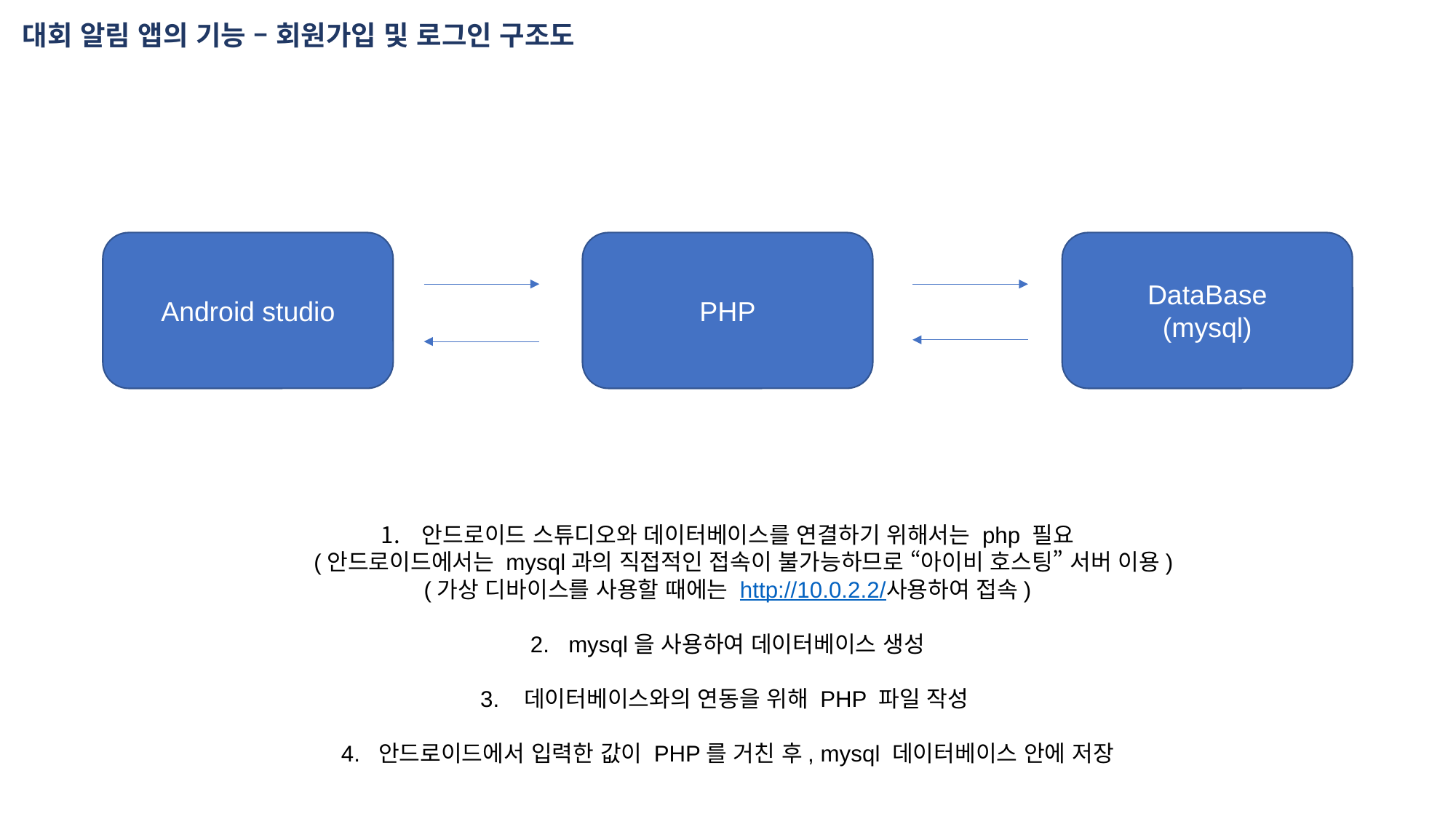

대회 알림 앱의 기능 – 회원가입 및 로그인 구조도
Android studio
PHP
DataBase
(mysql)
안드로이드 스튜디오와 데이터베이스를 연결하기 위해서는 php 필요
     (안드로이드에서는 mysql과의 직접적인 접속이 불가능하므로 “아이비 호스팅” 서버 이용)
(가상 디바이스를 사용할 때에는 http://10.0.2.2/사용하여 접속)

2.   mysql을 사용하여 데이터베이스 생성

3.   데이터베이스와의 연동을 위해 PHP 파일 작성

4.  안드로이드에서 입력한 값이 PHP를 거친 후, mysql 데이터베이스 안에 저장